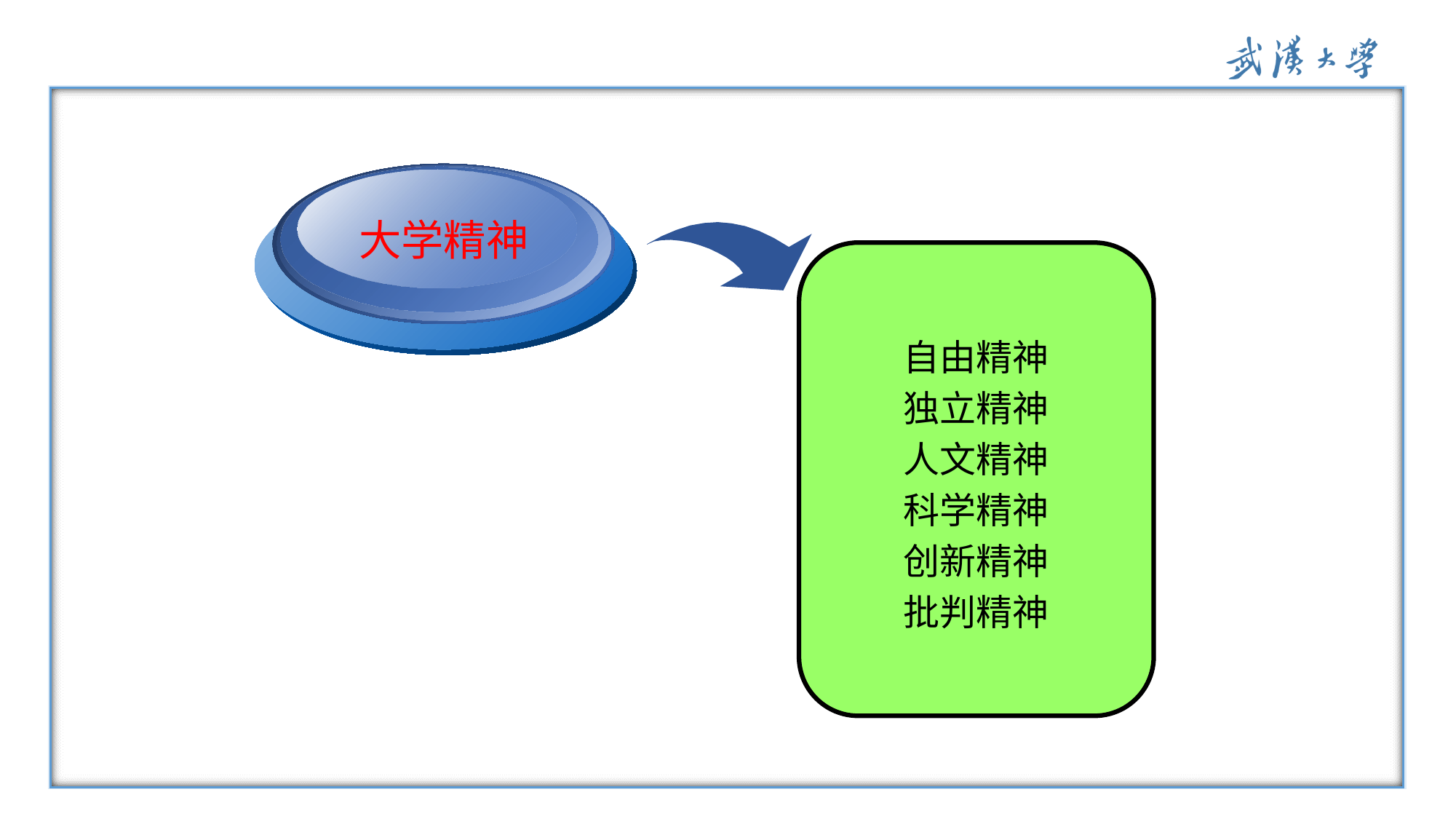

大学精神

自由精神
独立精神
人文精神
科学精神
创新精神
批判精神